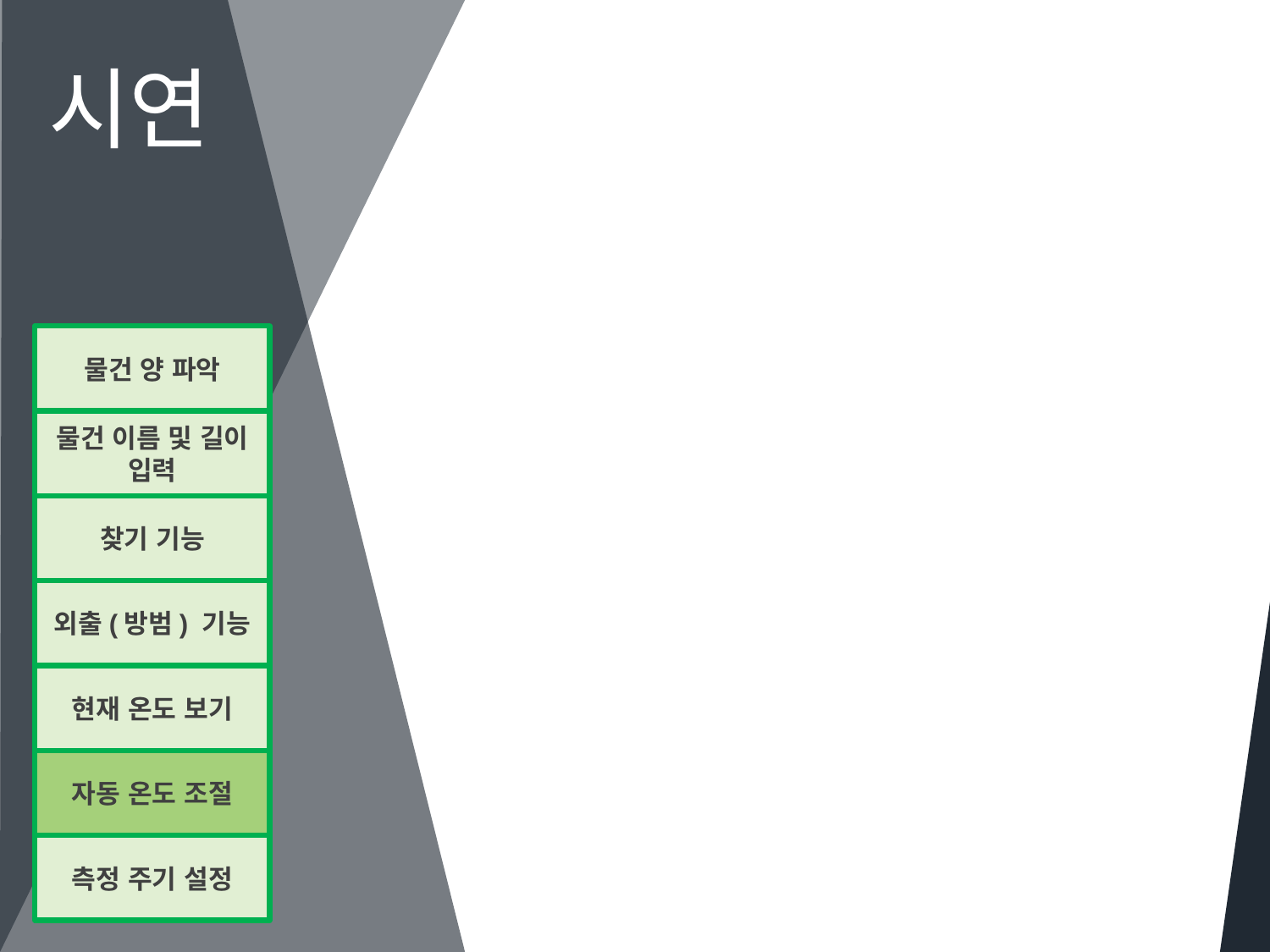

시연

물건 양 파악
물건 이름 및 길이
입력
찾기 기능
외출(방범) 기능
현재 온도 보기
자동 온도 조절

측정 주기 설정